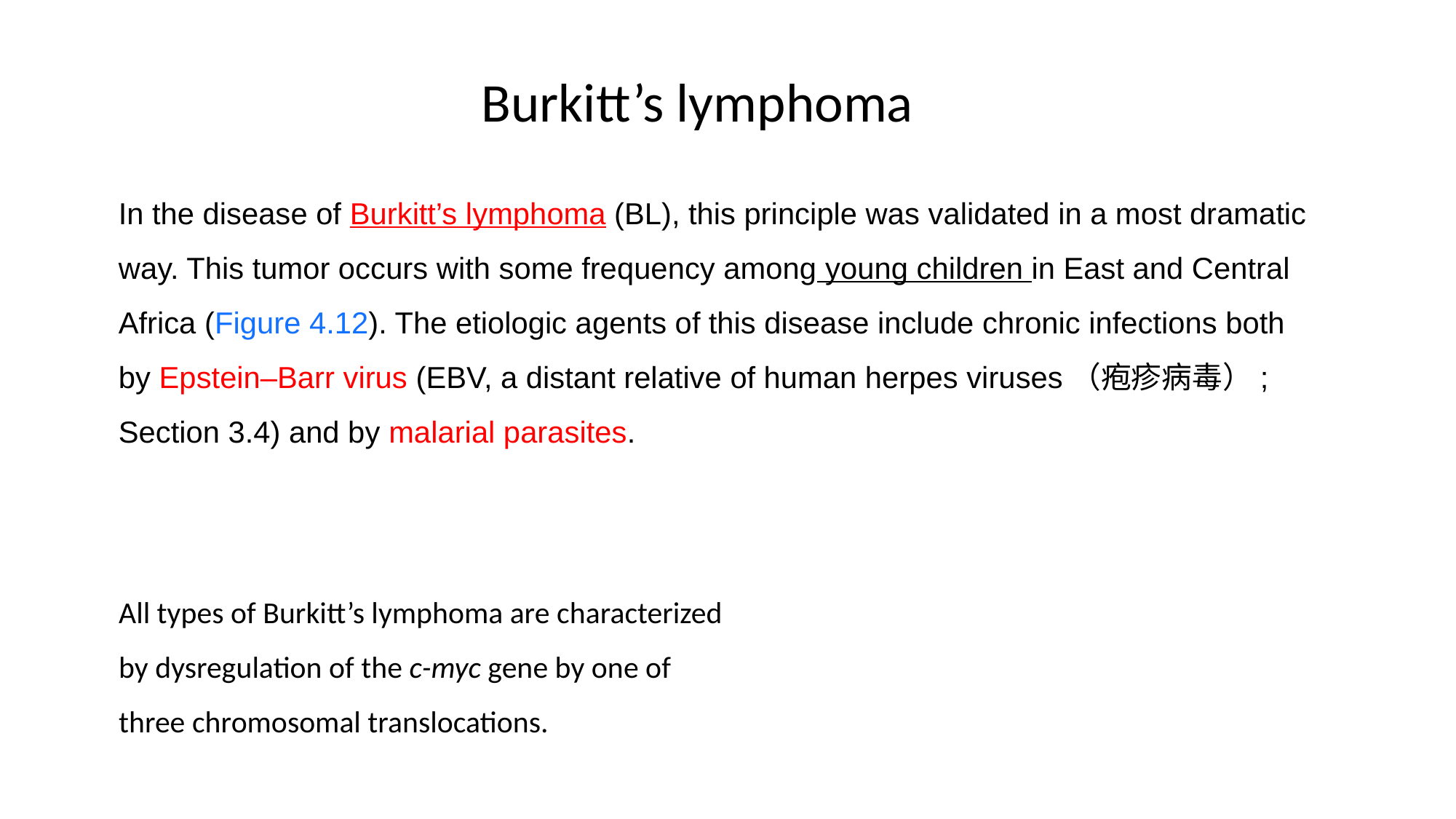

Burkitt’s lymphoma
In the disease of Burkitt’s lymphoma (BL), this principle was validated in a most dramatic way. This tumor occurs with some frequency among young children in East and Central Africa (Figure 4.12). The etiologic agents of this disease include chronic infections both by Epstein–Barr virus (EBV, a distant relative of human herpes viruses（疱疹病毒）; Section 3.4) and by malarial parasites.
All types of Burkitt’s lymphoma are characterized by dysregulation of the c-myc gene by one of three chromosomal translocations.